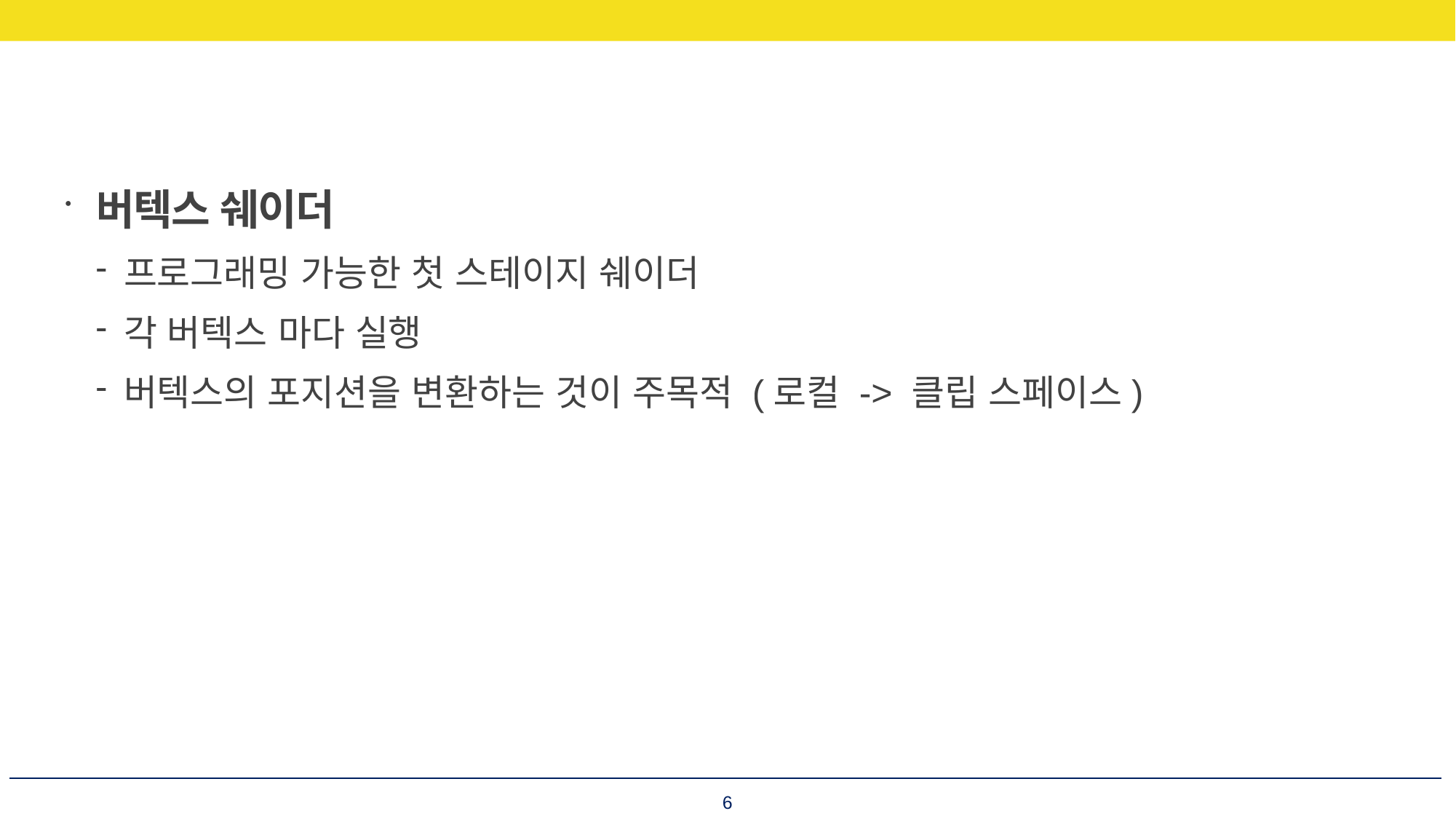

버텍스 쉐이더
프로그래밍 가능한 첫 스테이지 쉐이더
각 버텍스 마다 실행
버텍스의 포지션을 변환하는 것이 주목적 (로컬 -> 클립 스페이스)

6